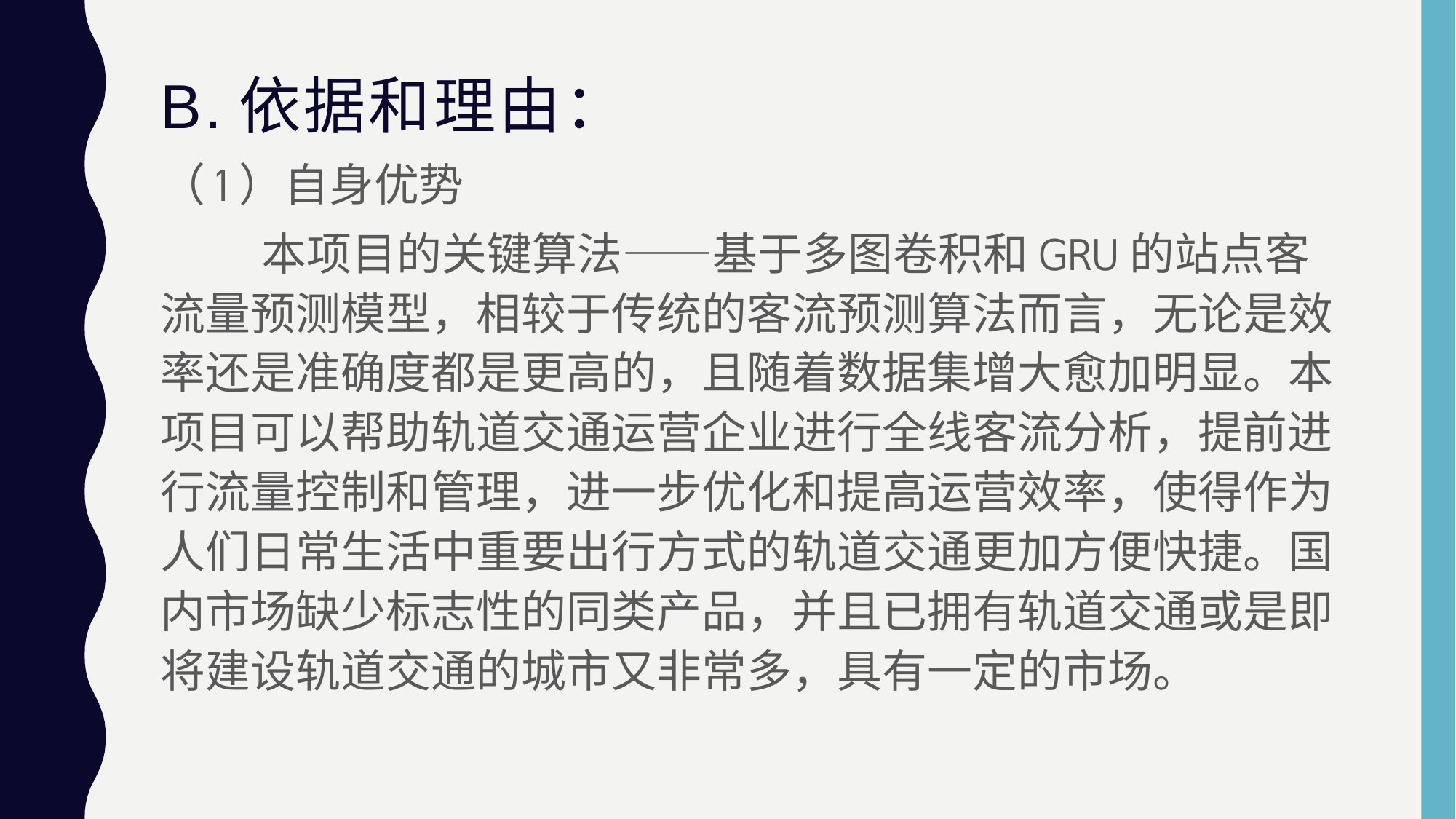

B.依据和理由：
（1）自身优势
	本项目的关键算法——基于多图卷积和GRU的站点客流量预测模型，相较于传统的客流预测算法而言，无论是效率还是准确度都是更高的，且随着数据集增大愈加明显。本项目可以帮助轨道交通运营企业进行全线客流分析，提前进行流量控制和管理，进一步优化和提高运营效率，使得作为人们日常生活中重要出行方式的轨道交通更加方便快捷。国内市场缺少标志性的同类产品，并且已拥有轨道交通或是即将建设轨道交通的城市又非常多，具有一定的市场。